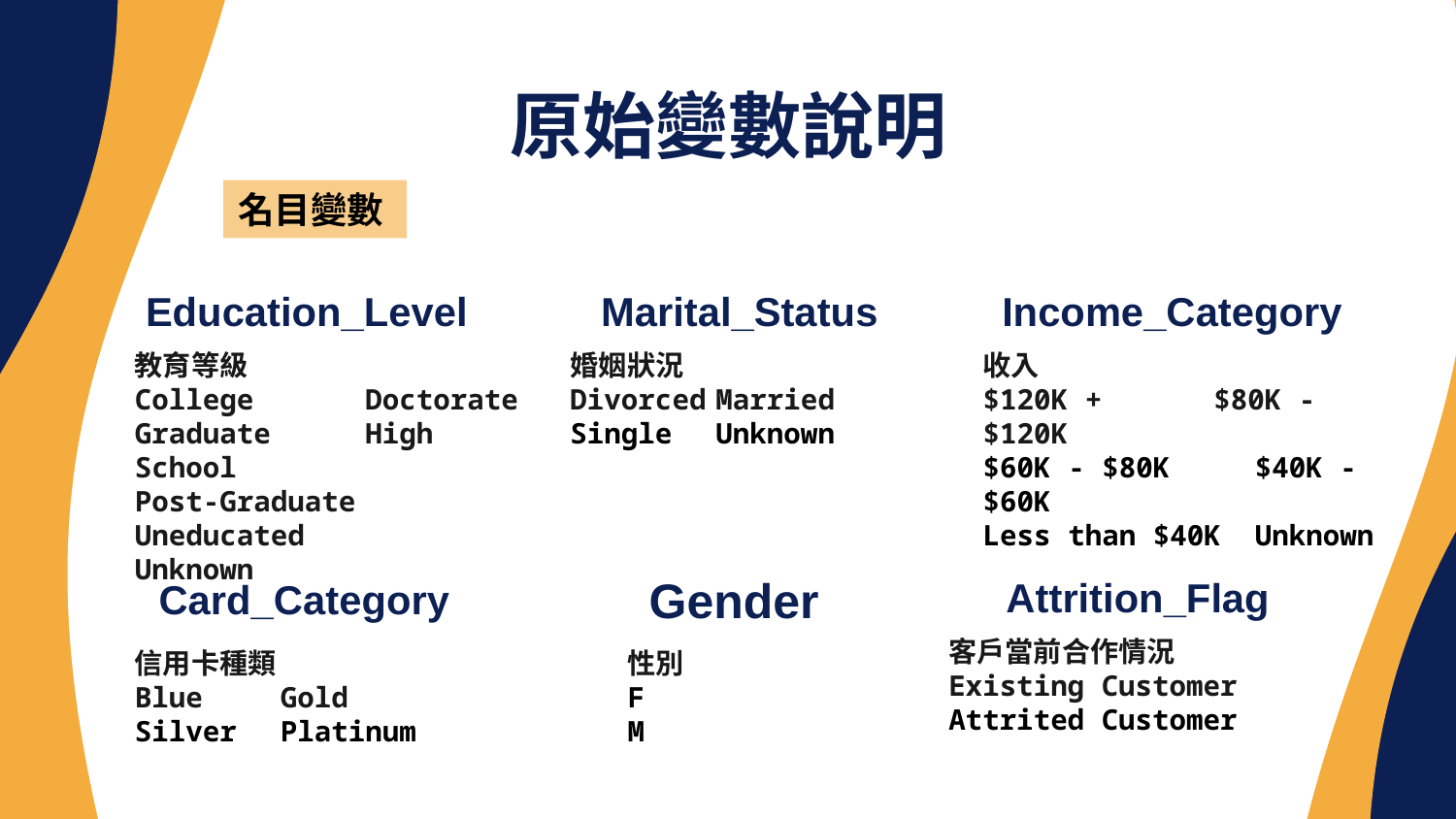

原始變數說明
名目變數
# Education_Level
Marital_Status
Income_Category
教育等級
College	     Doctorate
Graduate	     High School
Post-Graduate  Uneducated
Unknown

婚姻狀況
Divorced	Married
Single	Unknown
收入
$120K +	     $80K - $120K
$60K - $80K     $40K - $60K
Less than $40K  Unknown
Attrition_Flag
Card_Category
Gender
客戶當前合作情況
Existing Customer
Attrited Customer
信用卡種類
Blue	Gold
Silver	Platinum
性別
F
M